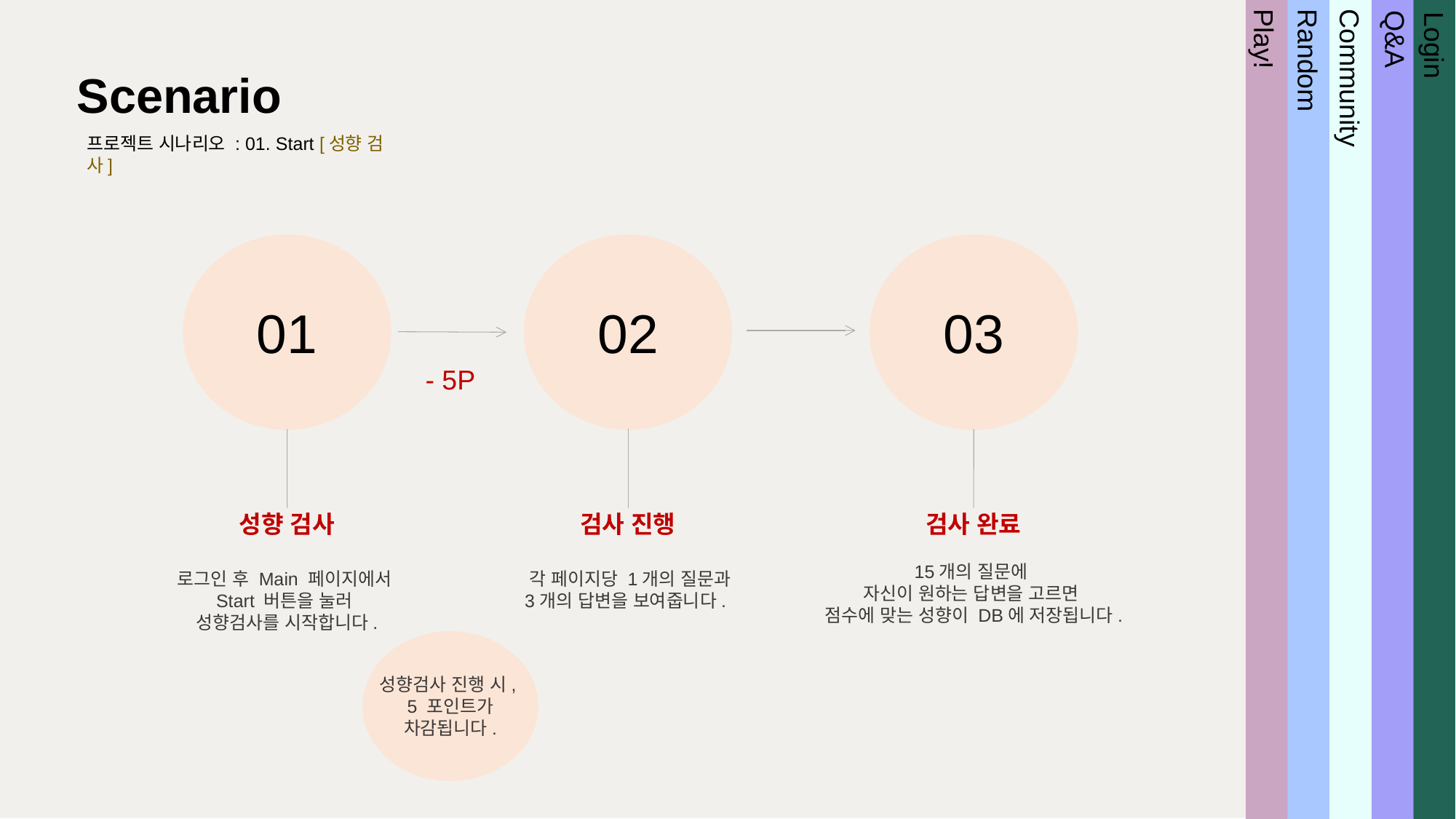

Scenario
프로젝트 시나리오 : 01. Start [성향 검사]

Community
Random
Play!
Login
Q&A
Play!
Random
Community

01
02
03
- 5P
Q&A
Login
성향 검사

로그인 후 Main 페이지에서
Start 버튼을 눌러
성향검사를 시작합니다.

검사 진행

 각 페이지당 1개의 질문과
3개의 답변을 보여줍니다.

검사 완료

15개의 질문에
자신이 원하는 답변을 고르면
점수에 맞는 성향이 DB에 저장됩니다.

성향검사 진행 시,
5 포인트가
차감됩니다.